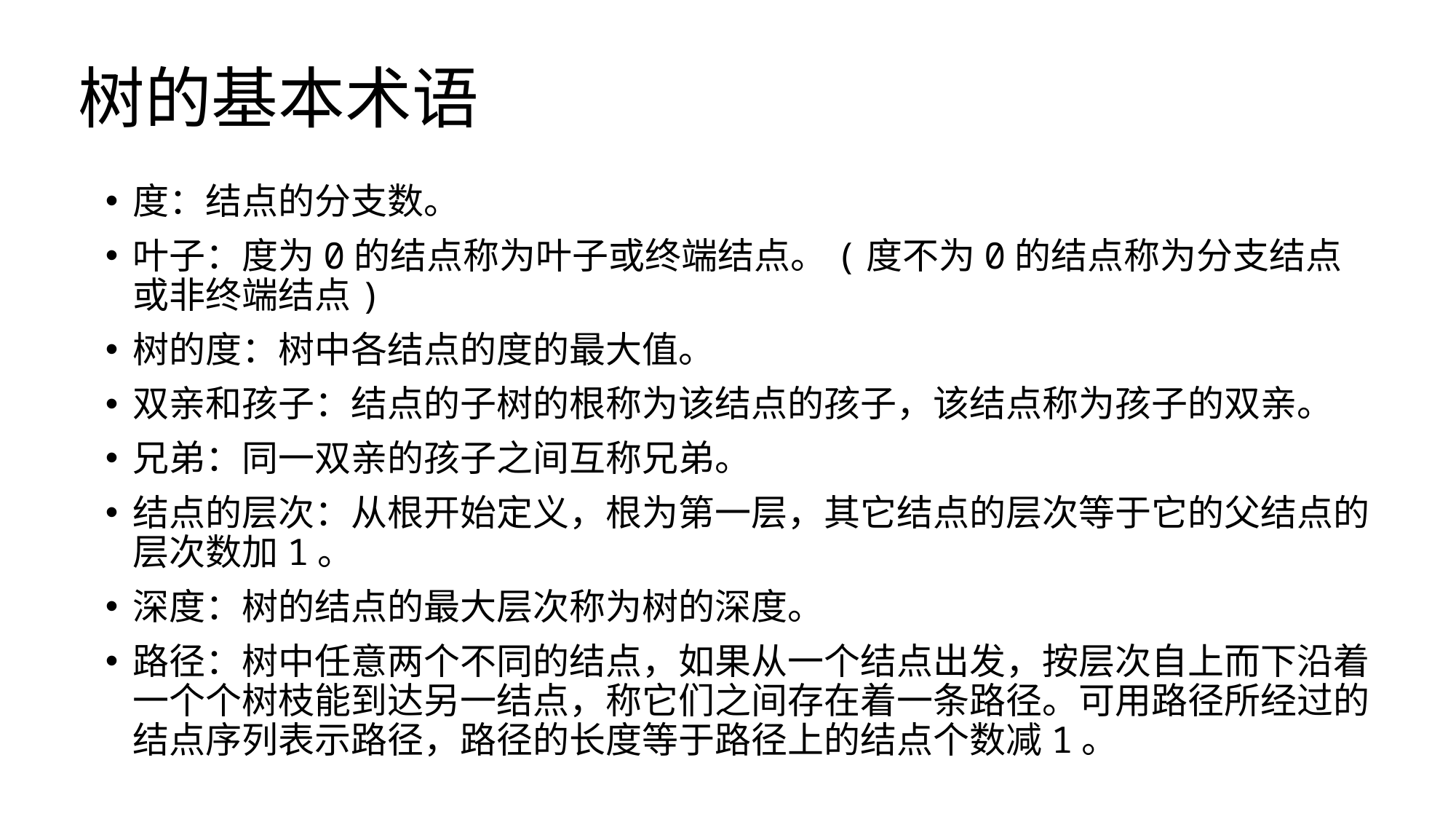

# 树的基本术语
度：结点的分支数。
叶子：度为0的结点称为叶子或终端结点。(度不为0的结点称为分支结点或非终端结点)
树的度：树中各结点的度的最大值。
双亲和孩子：结点的子树的根称为该结点的孩子，该结点称为孩子的双亲。
兄弟：同一双亲的孩子之间互称兄弟。
结点的层次：从根开始定义，根为第一层，其它结点的层次等于它的父结点的层次数加1。
深度：树的结点的最大层次称为树的深度。
路径：树中任意两个不同的结点，如果从一个结点出发，按层次自上而下沿着一个个树枝能到达另一结点，称它们之间存在着一条路径。可用路径所经过的结点序列表示路径，路径的长度等于路径上的结点个数减1。